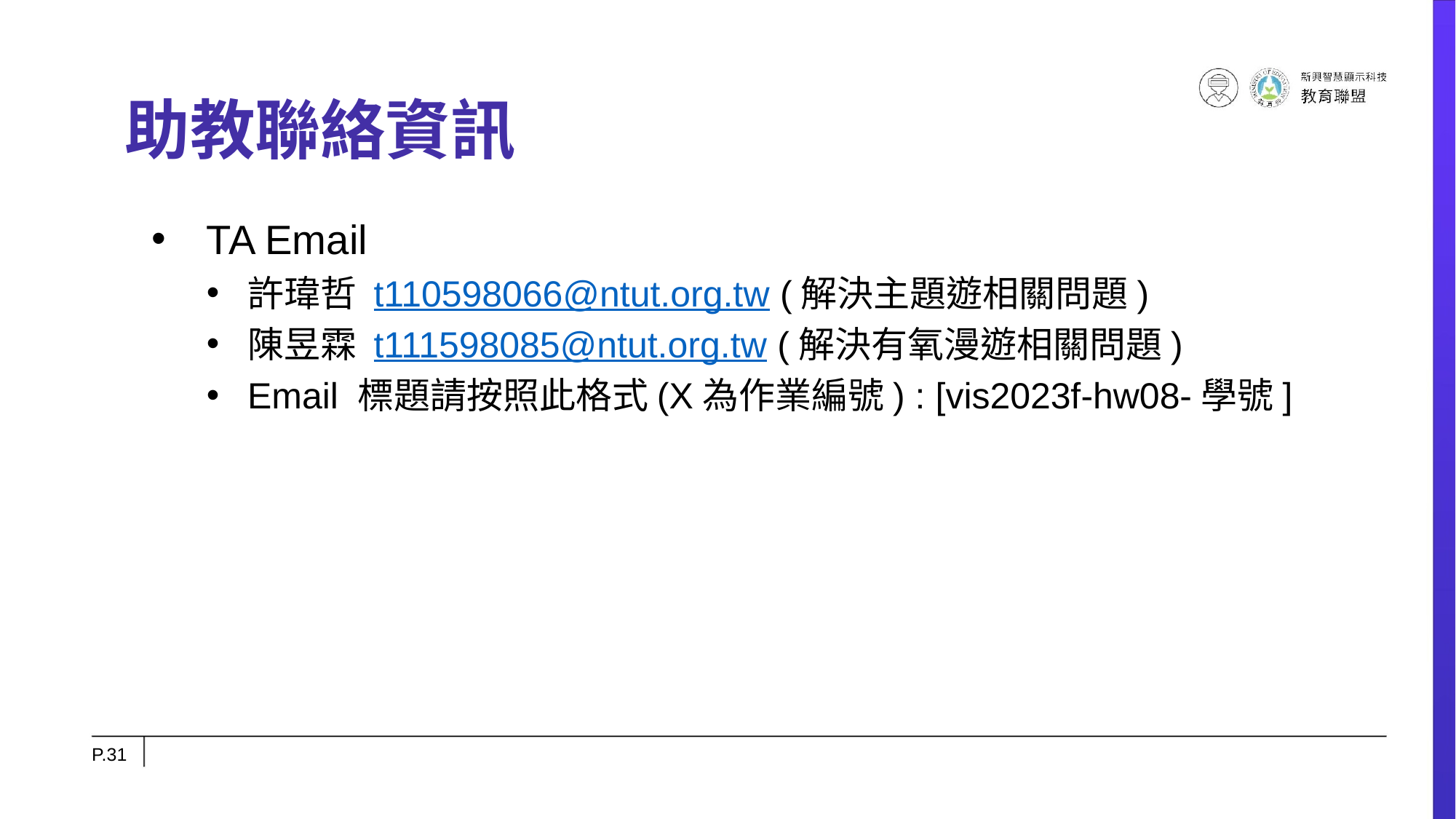

# 助教聯絡資訊
TA Email
許瑋哲 t110598066@ntut.org.tw (解決主題遊相關問題)
陳昱霖 t111598085@ntut.org.tw (解決有氧漫遊相關問題)
Email 標題請按照此格式(X為作業編號) : [vis2023f-hw08-學號]
P.31